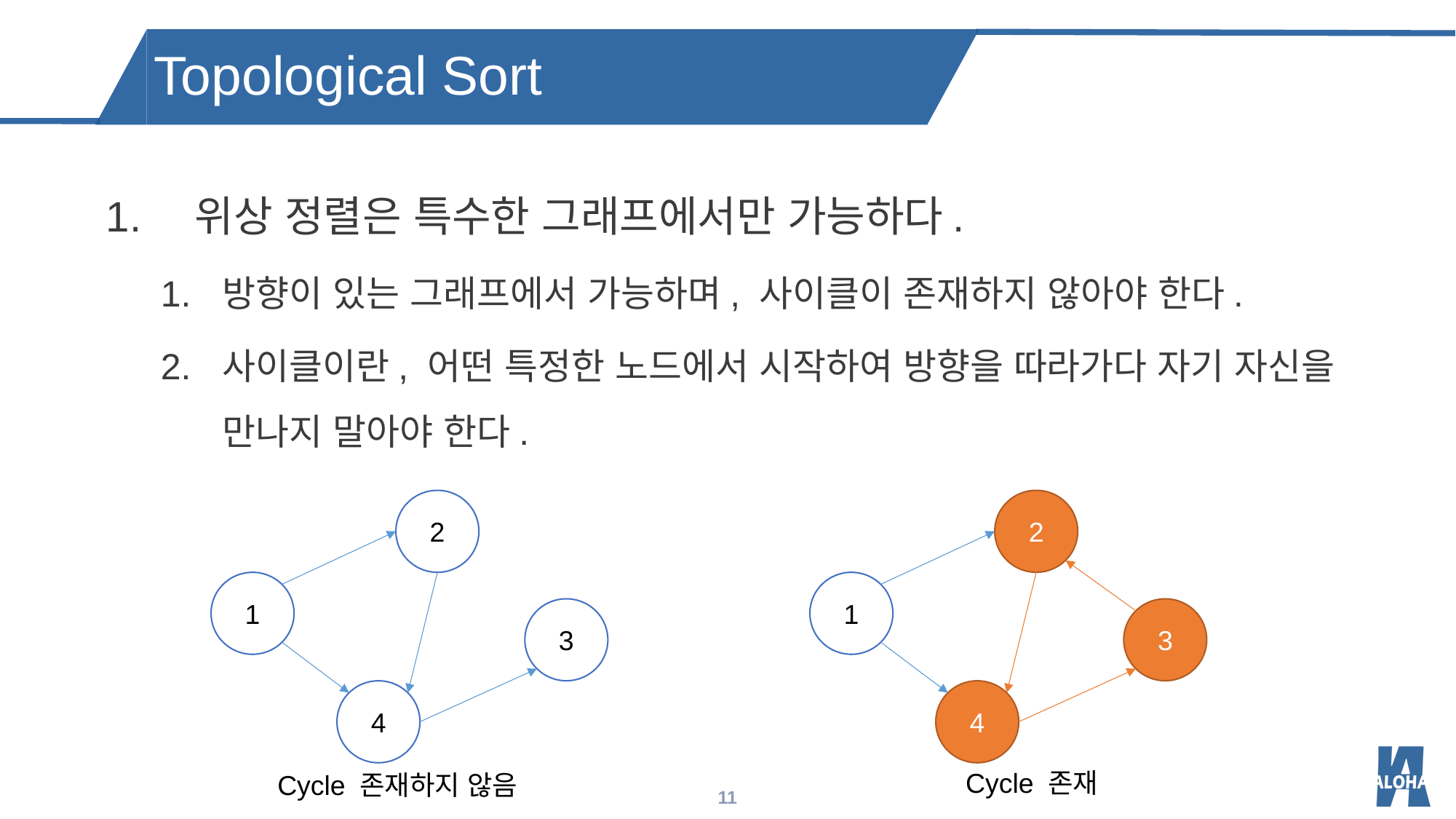

Topological Sort
위상 정렬은 특수한 그래프에서만 가능하다.
방향이 있는 그래프에서 가능하며, 사이클이 존재하지 않아야 한다.
사이클이란, 어떤 특정한 노드에서 시작하여 방향을 따라가다 자기 자신을 만나지 말아야 한다.
2
1
3
4
2
1
3
4
Cycle 존재
Cycle 존재하지 않음
11